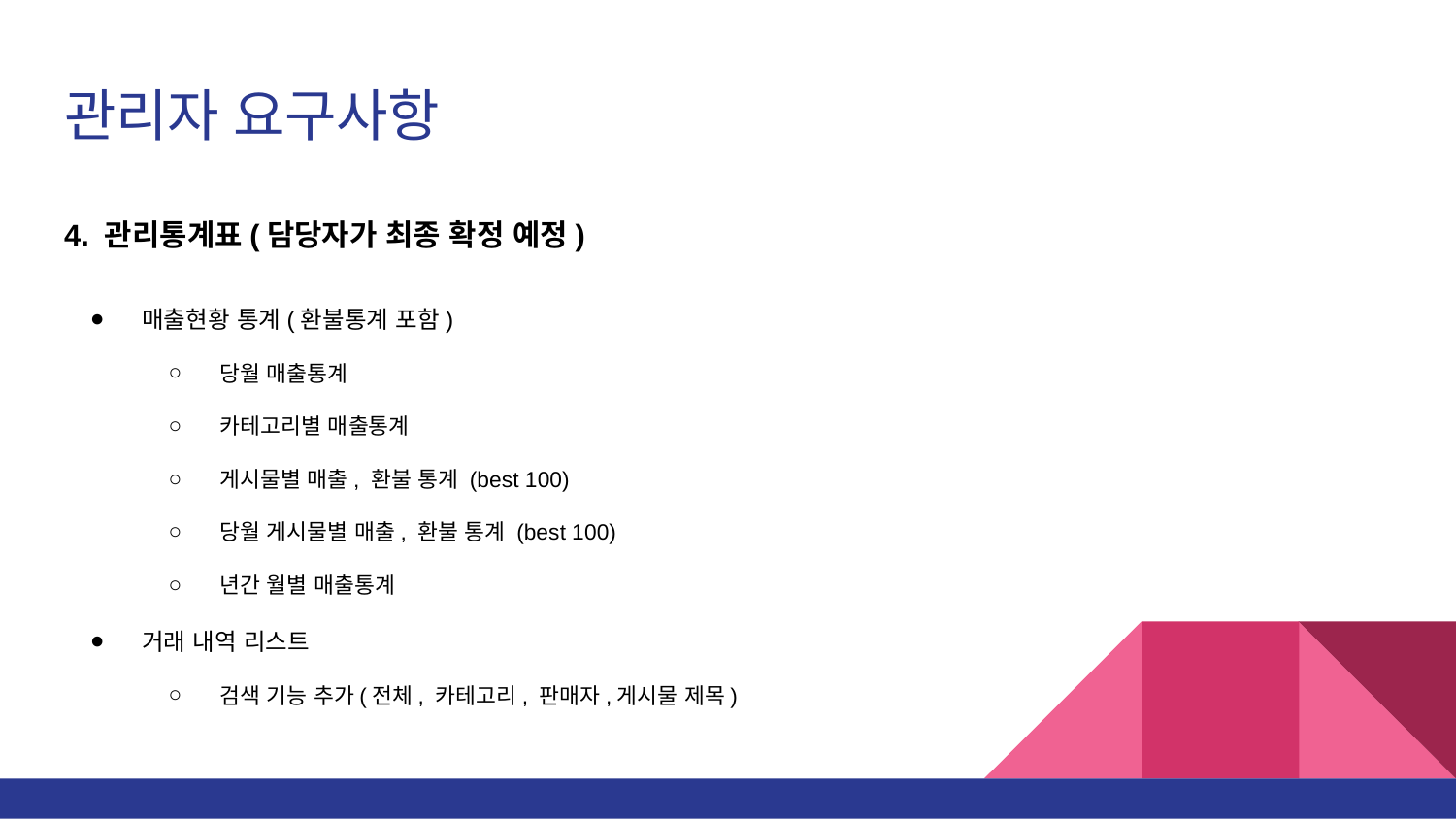

# 관리자 요구사항
4. 관리통계표(담당자가 최종 확정 예정)
매출현황 통계(환불통계 포함)
당월 매출통계
카테고리별 매출통계
게시물별 매출, 환불 통계 (best 100)
당월 게시물별 매출, 환불 통계 (best 100)
년간 월별 매출통계
거래 내역 리스트
검색 기능 추가(전체, 카테고리, 판매자,게시물 제목)